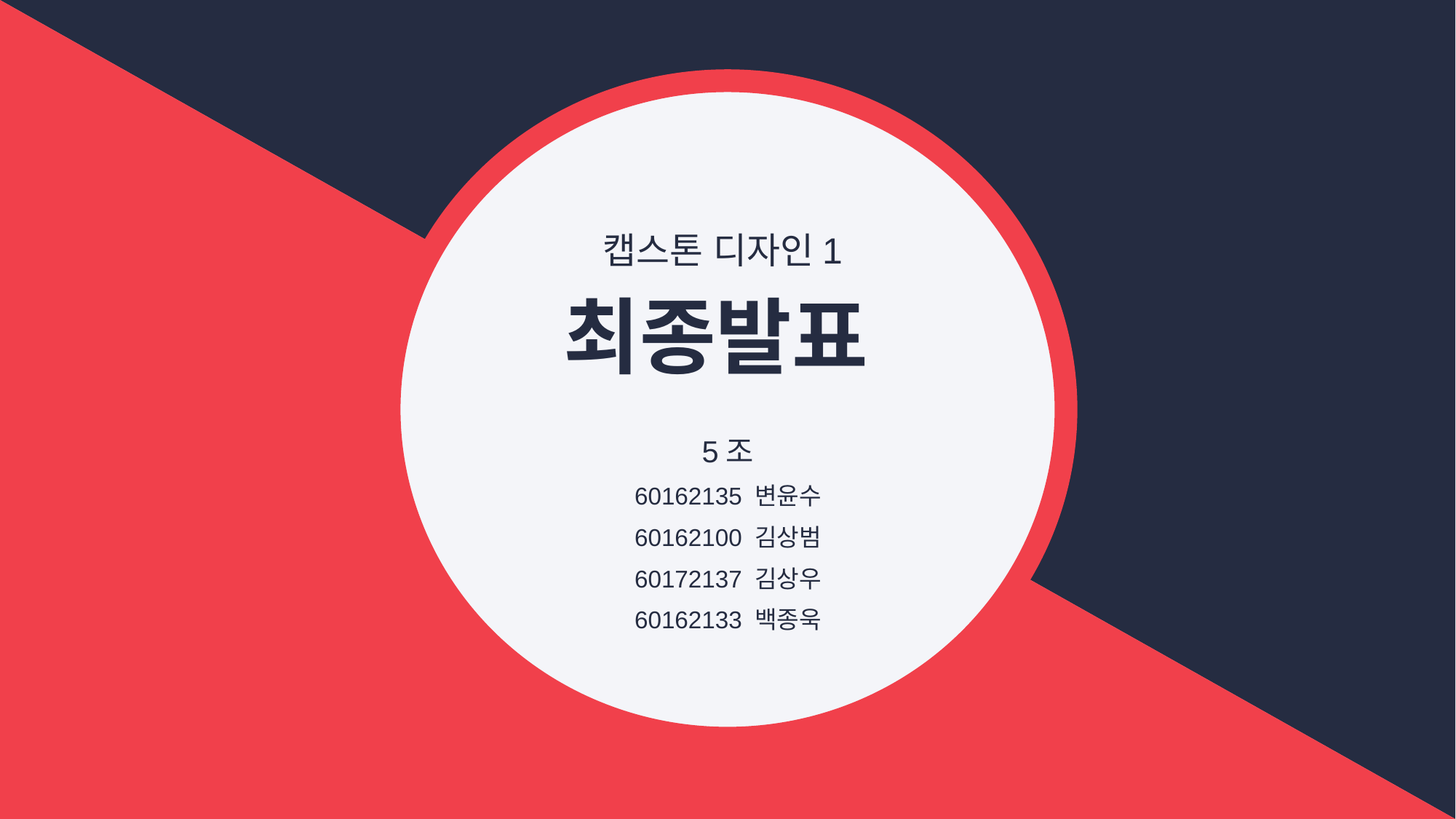

캡스톤 디자인1
# 최종발표
5조
60162135 변윤수
60162100 김상범
60172137 김상우
60162133 백종욱